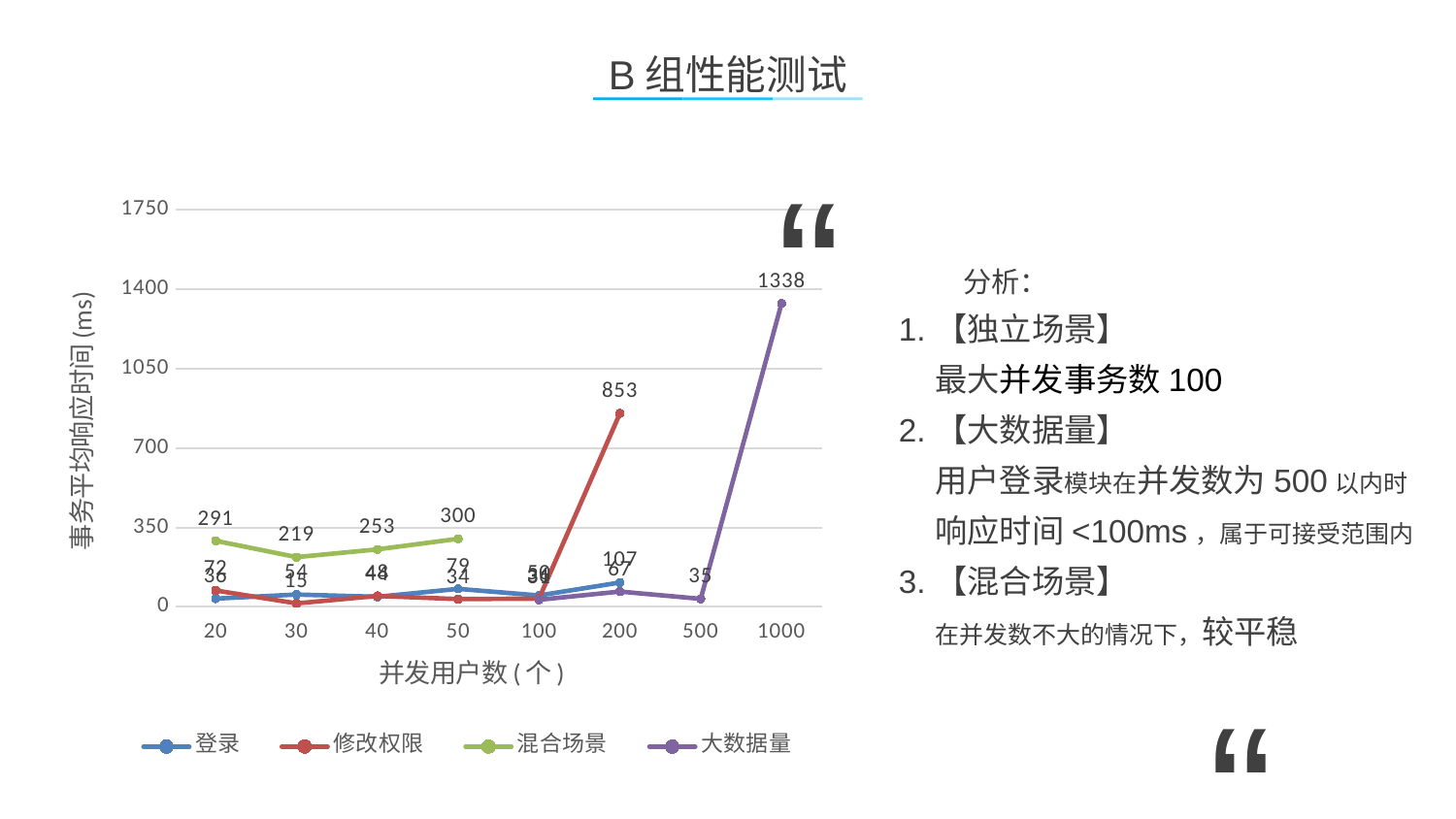

B组性能测试

“

[unsupported chart]

           分析：
【独立场景】
最大并发事务数100
【大数据量】
用户登录模块在并发数为500以内时响应时间<100ms，属于可接受范围内
【混合场景】
在并发数不大的情况下，较平稳
“